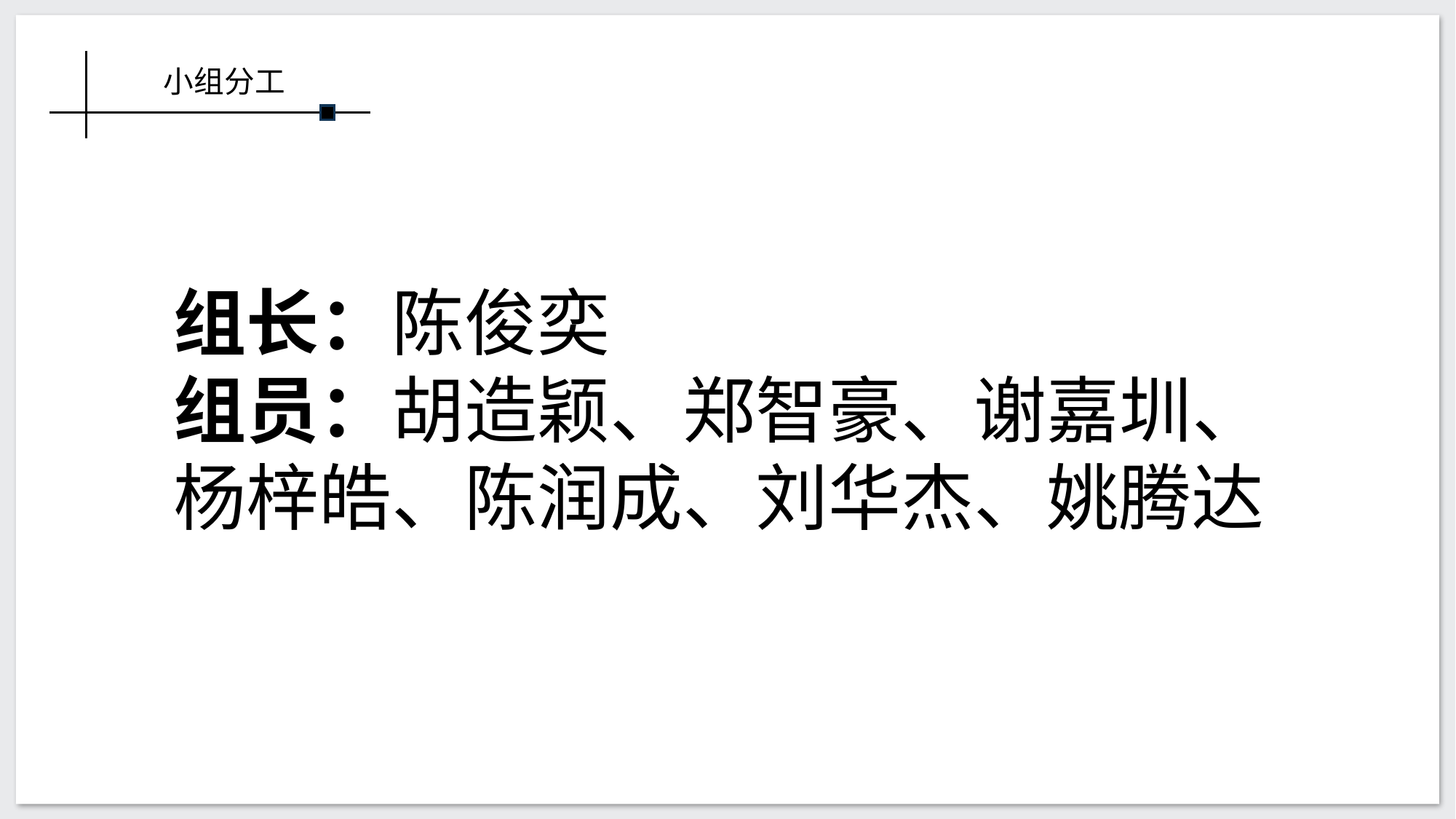

小组分工

组长：陈俊奕
组员：胡造颖、郑智豪、谢嘉圳、杨梓皓、陈润成、刘华杰、姚腾达